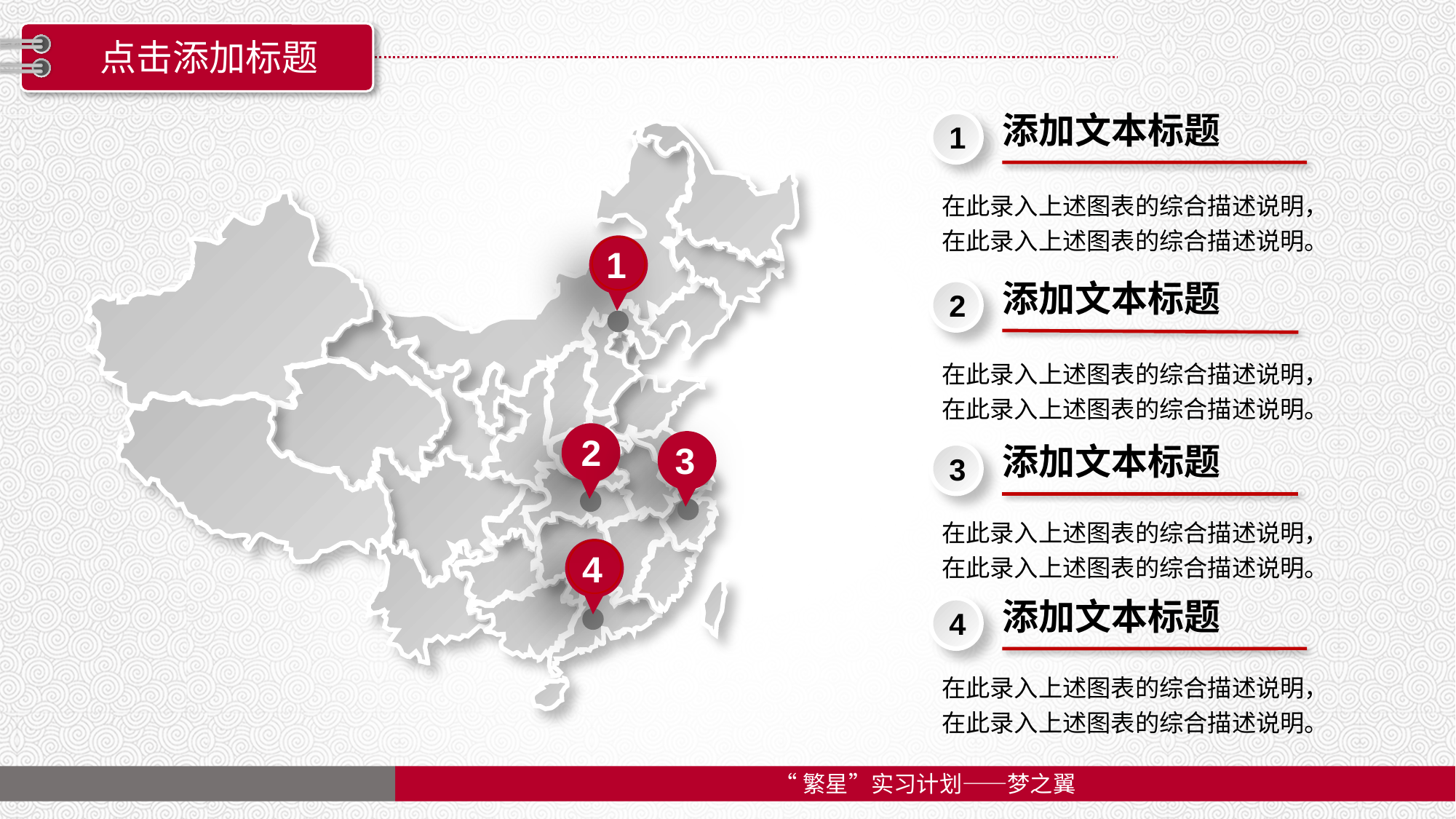

点击添加标题
添加文本标题

1

在此录入上述图表的综合描述说明，在此录入上述图表的综合描述说明。

1
添加文本标题

2

在此录入上述图表的综合描述说明，在此录入上述图表的综合描述说明。

2

3
添加文本标题

3

在此录入上述图表的综合描述说明，在此录入上述图表的综合描述说明。

4
添加文本标题

4

在此录入上述图表的综合描述说明，在此录入上述图表的综合描述说明。